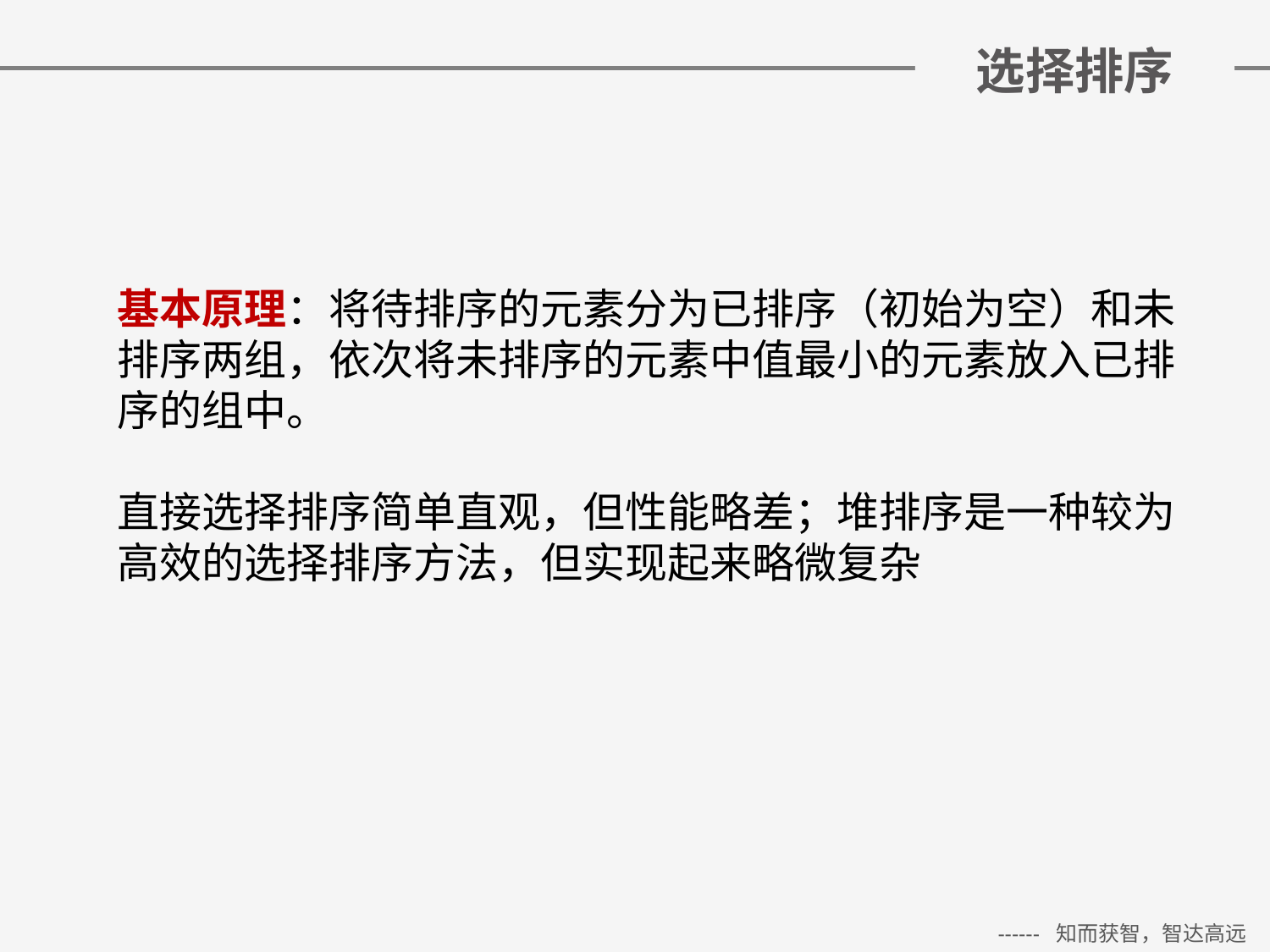

# 选择排序
基本原理：将待排序的元素分为已排序（初始为空）和未排序两组，依次将未排序的元素中值最小的元素放入已排序的组中。

直接选择排序简单直观，但性能略差；堆排序是一种较为高效的选择排序方法，但实现起来略微复杂